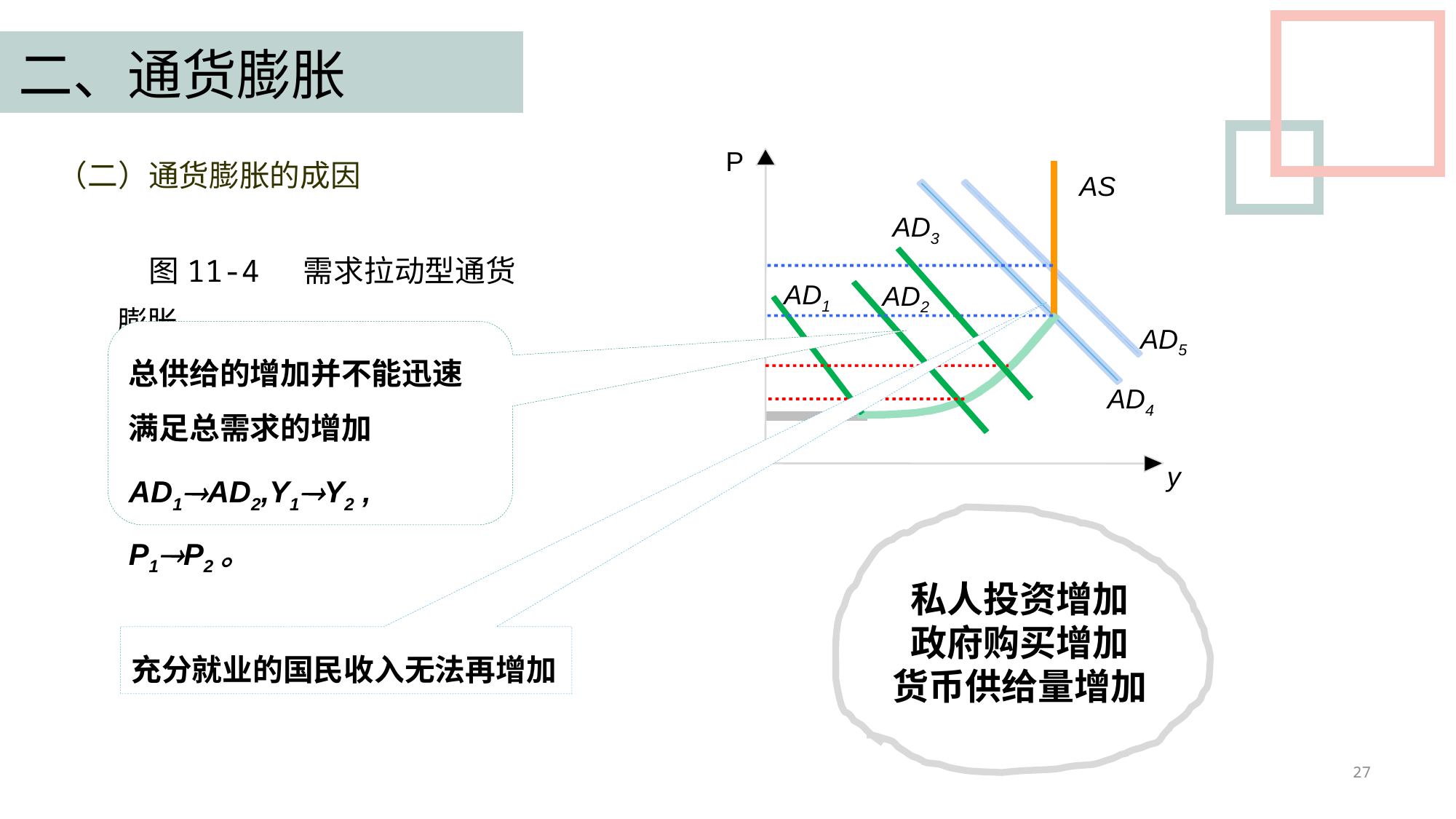

二、通货膨胀

P

（二）通货膨胀的成因

AS

AD3
图11-4  需求拉动型通货膨胀

AD1

 AD2

总供给的增加并不能迅速满足总需求的增加
AD1→AD2,Y1→Y2 , P1→P2。
 AD5

AD4

y

私人投资增加
政府购买增加
货币供给量增加
充分就业的国民收入无法再增加

27